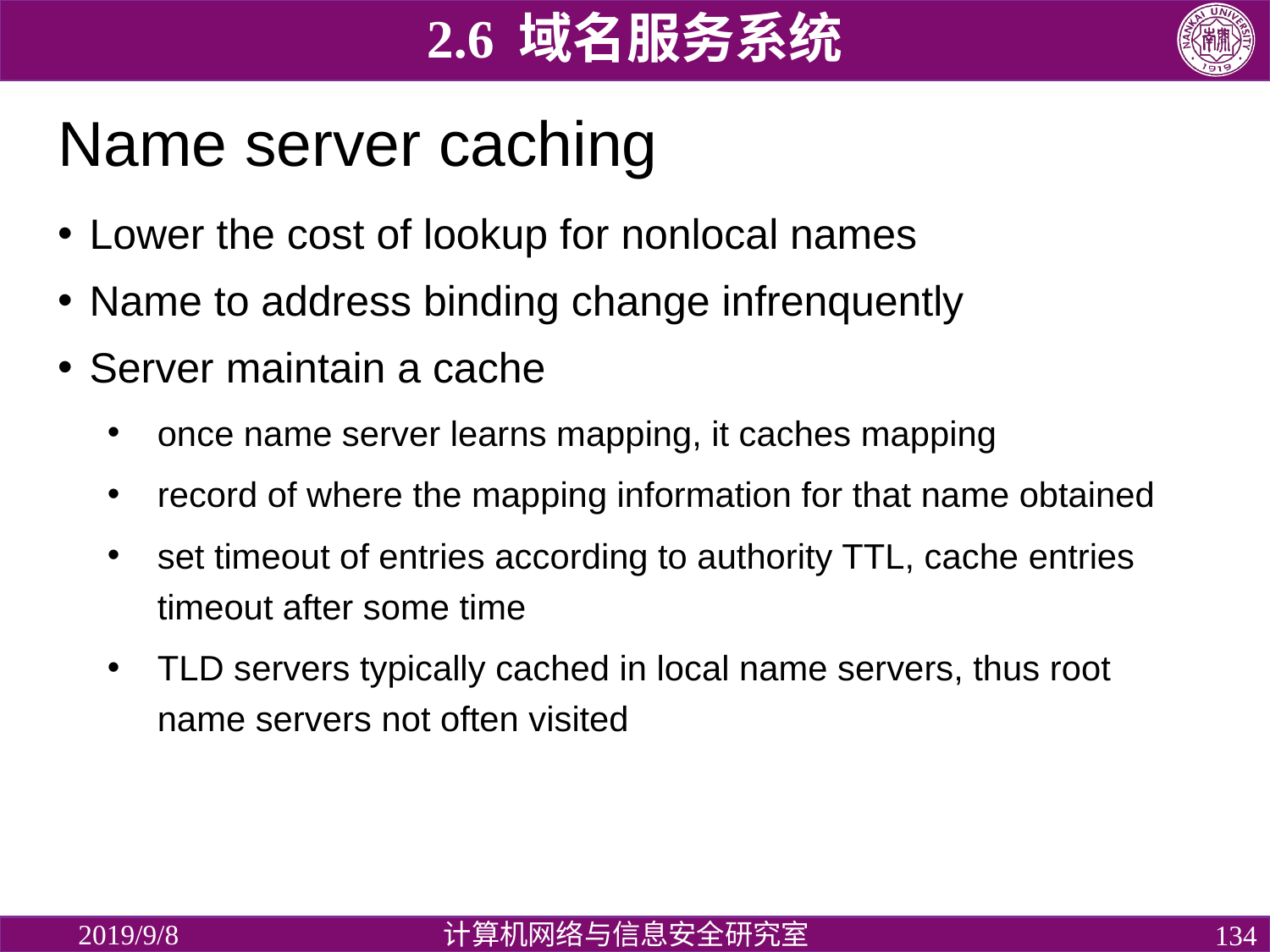

2.6 域名服务系统
# Name server caching
Lower the cost of lookup for nonlocal names
Name to address binding change infrenquently
Server maintain a cache
once name server learns mapping, it caches mapping
record of where the mapping information for that name obtained
set timeout of entries according to authority TTL, cache entries timeout after some time
TLD servers typically cached in local name servers, thus root name servers not often visited